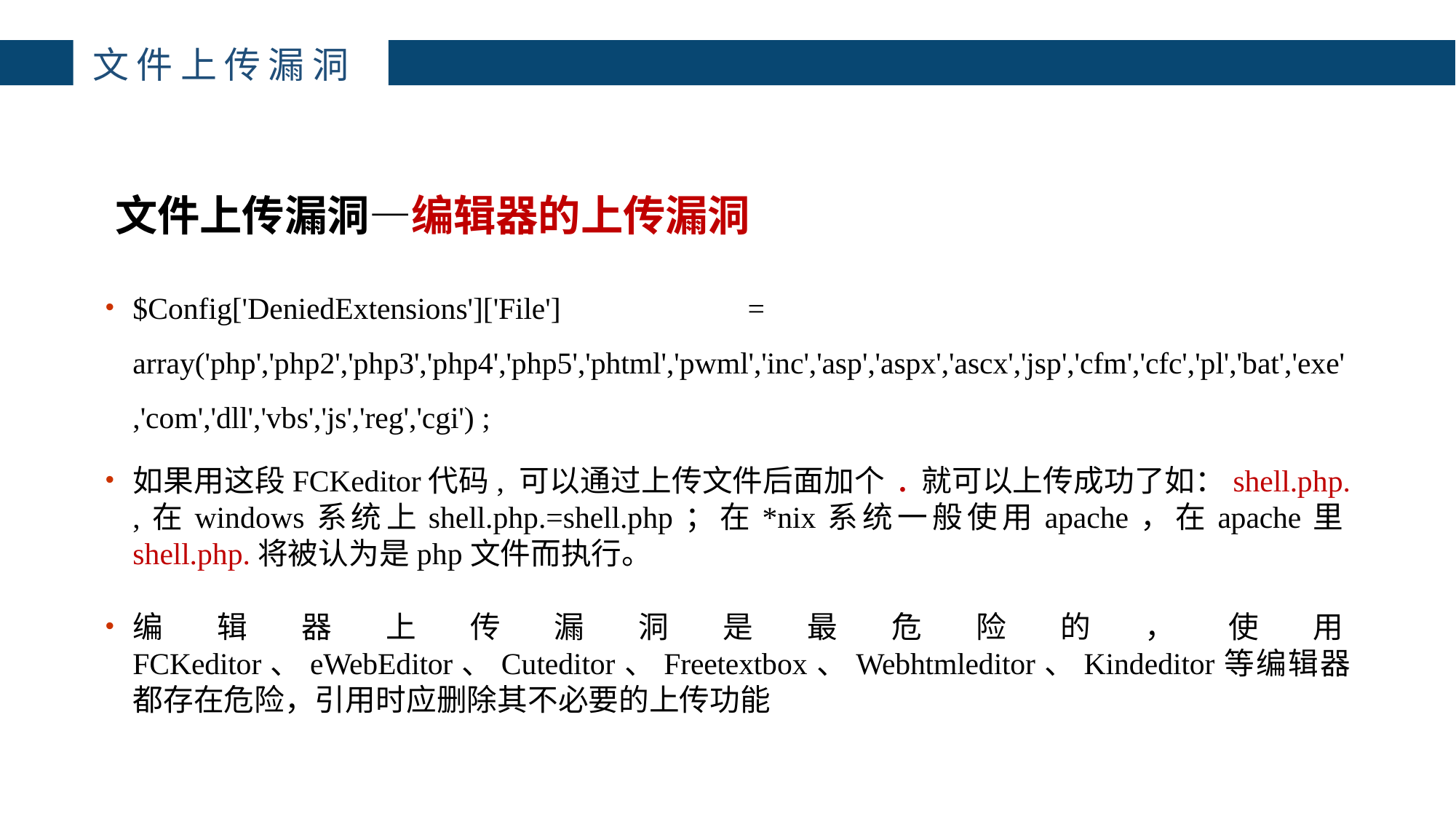

主讲：枕边月亮
主讲：枕边月亮
主讲：枕边月亮
主讲：枕边月亮
主讲：枕边月亮
主讲：枕边月亮
主讲：枕边月亮
主讲：枕边月亮
主讲：枕边月亮
主讲：枕边月亮
主讲：枕边月亮

文件上传漏洞
4
文件上传漏洞—编辑器的上传漏洞
$Config['DeniedExtensions']['File']	=  array('php','php2','php3','php4','php5','phtml','pwml','inc','asp','aspx','ascx','jsp','cfm','cfc','pl','bat','exe','com','dll','vbs','js','reg','cgi') ;
如果用这段FCKeditor代码, 可以通过上传文件后面加个 . 就可以上传成功了如：shell.php. ,在windows系统上shell.php.=shell.php；在*nix系统一般使用apache，在apache里shell.php.将被认为是php文件而执行。

编辑器上传漏洞是最危险的，使用FCKeditor、eWebEditor、Cuteditor、Freetextbox、Webhtmleditor、Kindeditor等编辑器都存在危险，引用时应删除其不必要的上传功能